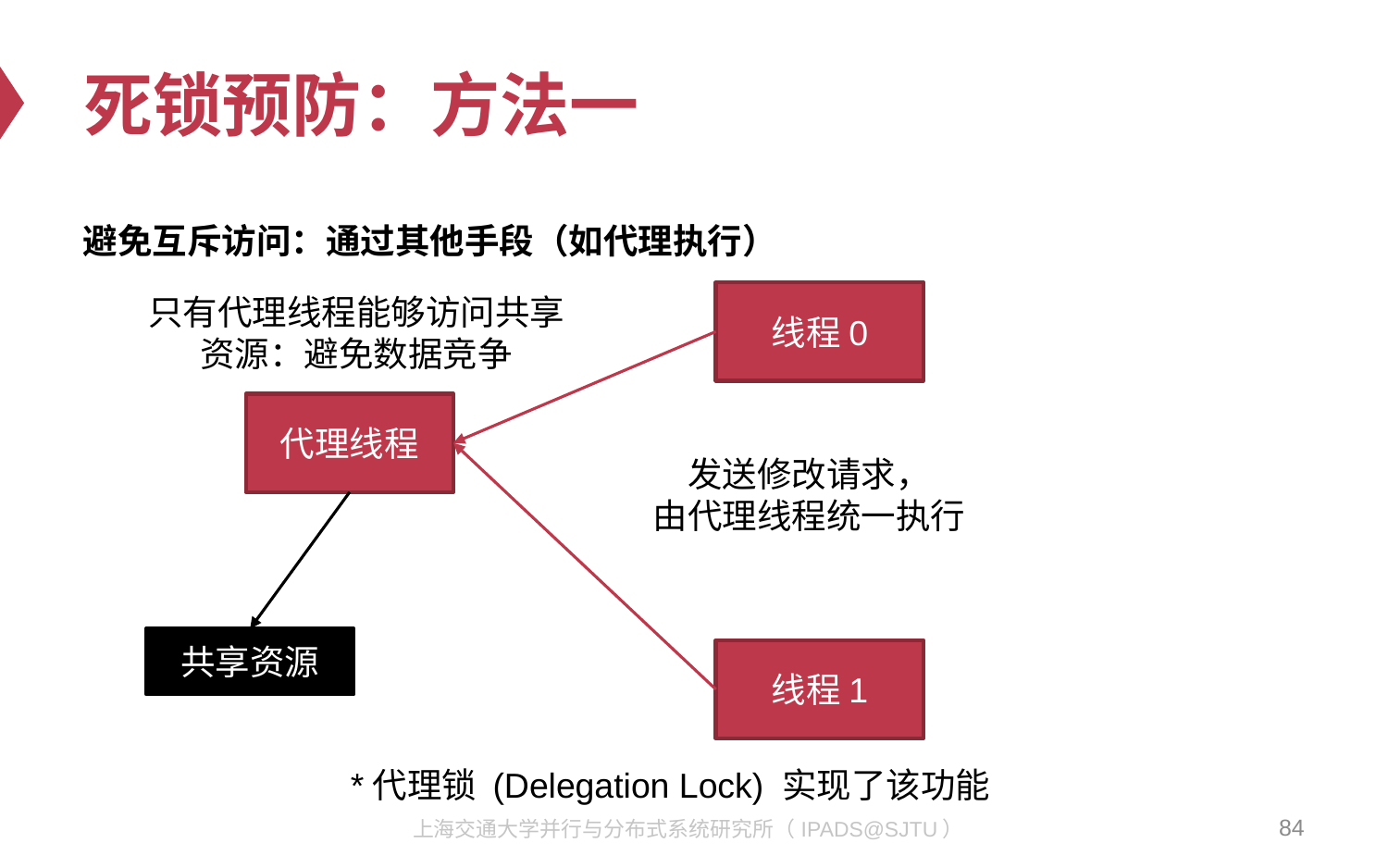

# 死锁预防：方法一
避免互斥访问：通过其他手段（如代理执行）
线程0
只有代理线程能够访问共享资源：避免数据竞争
代理线程
发送修改请求，
由代理线程统一执行
共享资源
线程1
*代理锁 (Delegation Lock) 实现了该功能
84
上海交通大学并行与分布式系统研究所（IPADS@SJTU）